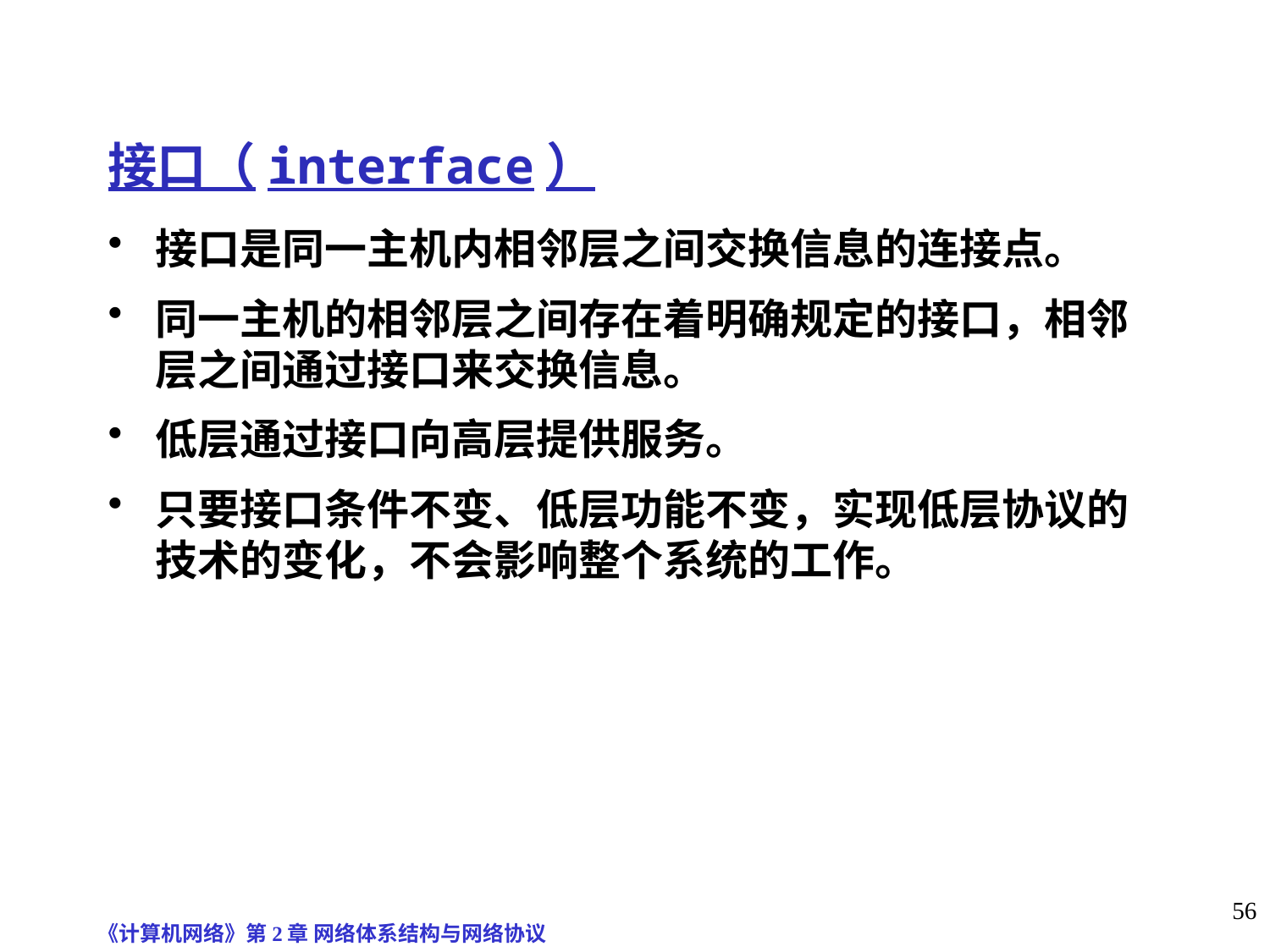

# 接口（interface）
接口是同一主机内相邻层之间交换信息的连接点。
同一主机的相邻层之间存在着明确规定的接口，相邻层之间通过接口来交换信息。
低层通过接口向高层提供服务。
只要接口条件不变、低层功能不变，实现低层协议的技术的变化，不会影响整个系统的工作。

《计算机网络》第2章 网络体系结构与网络协议
56